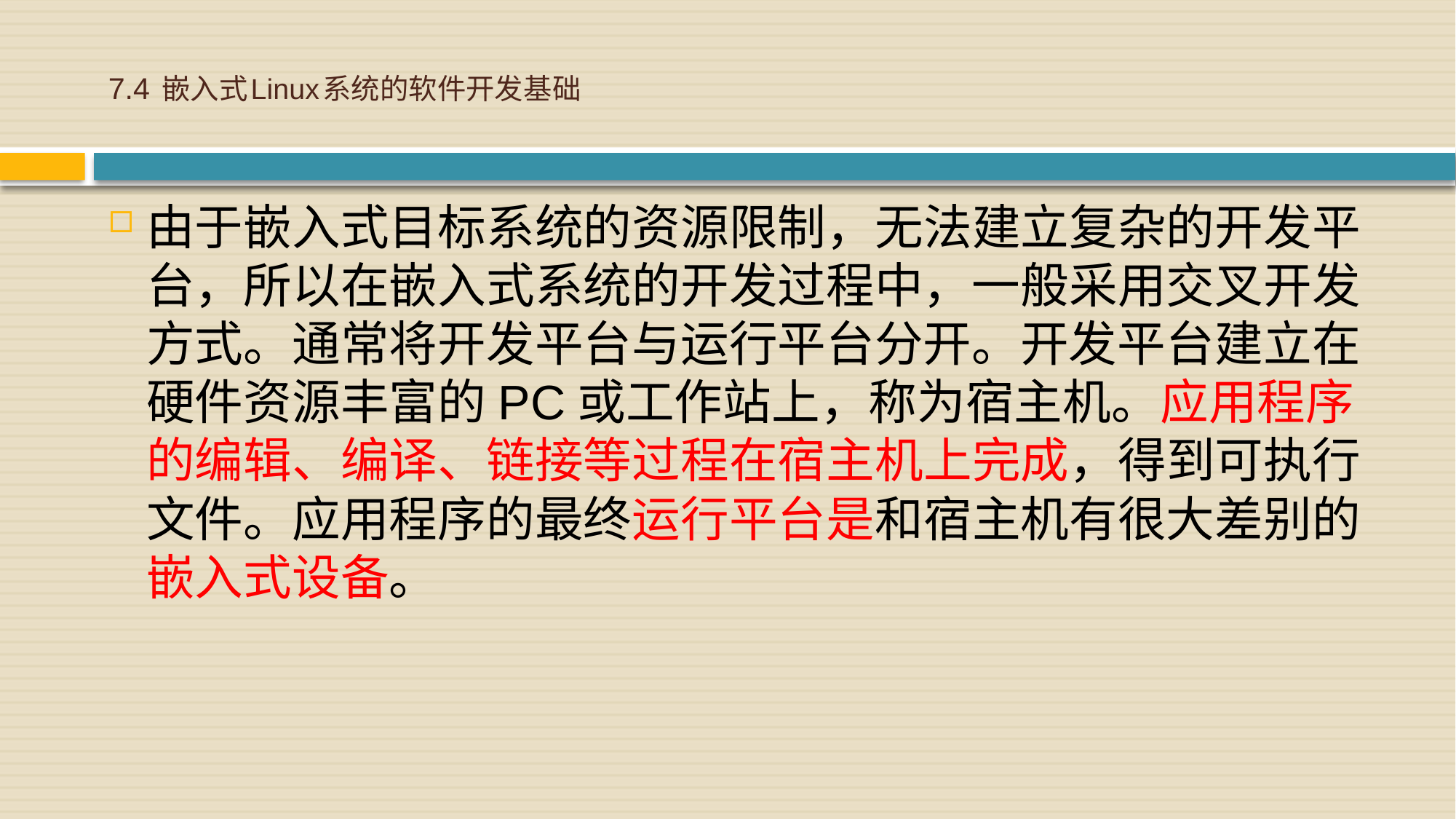

# 7.4 嵌入式Linux系统的软件开发基础
由于嵌入式目标系统的资源限制，无法建立复杂的开发平台，所以在嵌入式系统的开发过程中，一般采用交叉开发方式。通常将开发平台与运行平台分开。开发平台建立在硬件资源丰富的PC或工作站上，称为宿主机。应用程序的编辑、编译、链接等过程在宿主机上完成，得到可执行文件。应用程序的最终运行平台是和宿主机有很大差别的嵌入式设备。